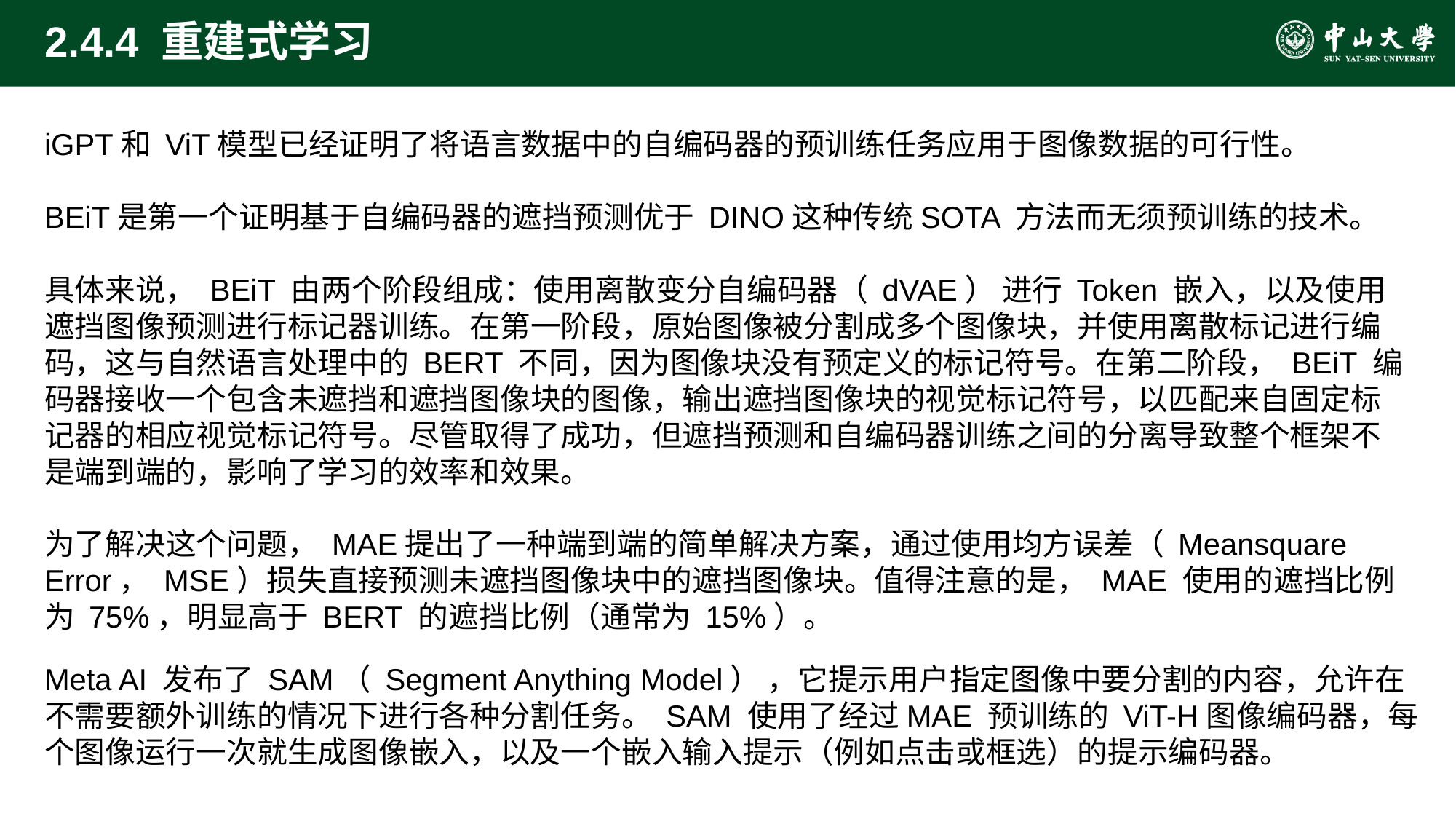

# 2.4.4 重建式学习
iGPT和 ViT模型已经证明了将语言数据中的自编码器的预训练任务应用于图像数据的可行性。

BEiT是第一个证明基于自编码器的遮挡预测优于 DINO这种传统SOTA 方法而无须预训练的技术。

具体来说， BEiT 由两个阶段组成：使用离散变分自编码器（ dVAE） 进行 Token 嵌入，以及使用遮挡图像预测进行标记器训练。在第一阶段，原始图像被分割成多个图像块，并使用离散标记进行编码，这与自然语言处理中的 BERT 不同，因为图像块没有预定义的标记符号。在第二阶段， BEiT 编码器接收一个包含未遮挡和遮挡图像块的图像，输出遮挡图像块的视觉标记符号，以匹配来自固定标记器的相应视觉标记符号。尽管取得了成功，但遮挡预测和自编码器训练之间的分离导致整个框架不是端到端的，影响了学习的效率和效果。
为了解决这个问题， MAE提出了一种端到端的简单解决方案，通过使用均方误差（ Meansquare Error， MSE）损失直接预测未遮挡图像块中的遮挡图像块。值得注意的是， MAE 使用的遮挡比例为 75%，明显高于 BERT 的遮挡比例（通常为 15%）。
Meta AI 发布了 SAM（ Segment Anything Model） ，它提示用户指定图像中要分割的内容，允许在不需要额外训练的情况下进行各种分割任务。 SAM 使用了经过MAE 预训练的 ViT-H图像编码器，每个图像运行一次就生成图像嵌入，以及一个嵌入输入提示（例如点击或框选）的提示编码器。